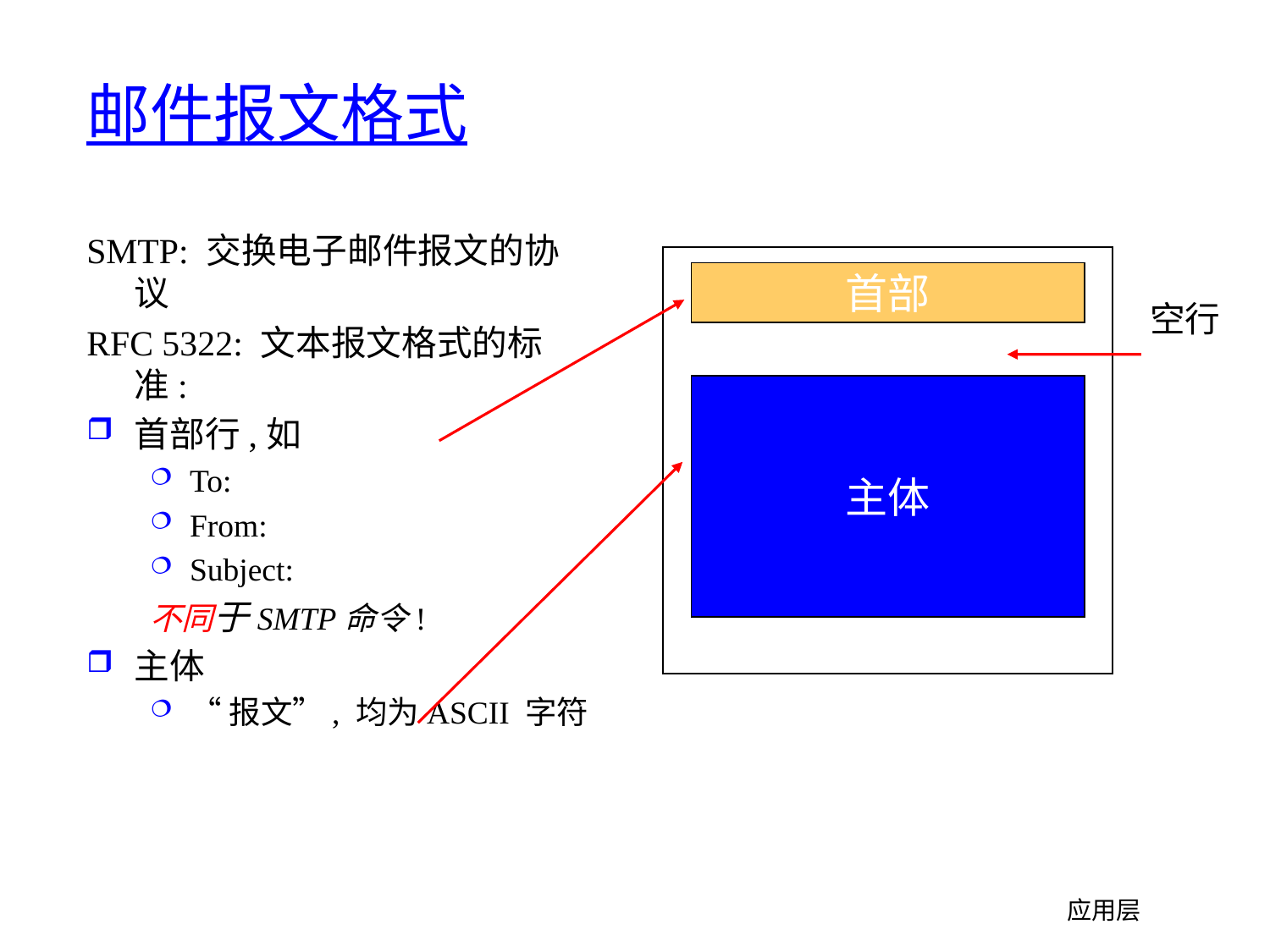

# 邮件报文格式
SMTP: 交换电子邮件报文的协议
RFC 5322: 文本报文格式的标准:
首部行,如
To:
From:
Subject:
不同于SMTP命令!
主体
“报文”, 均为ASCII 字符

首部
空行

主体

应用层
59